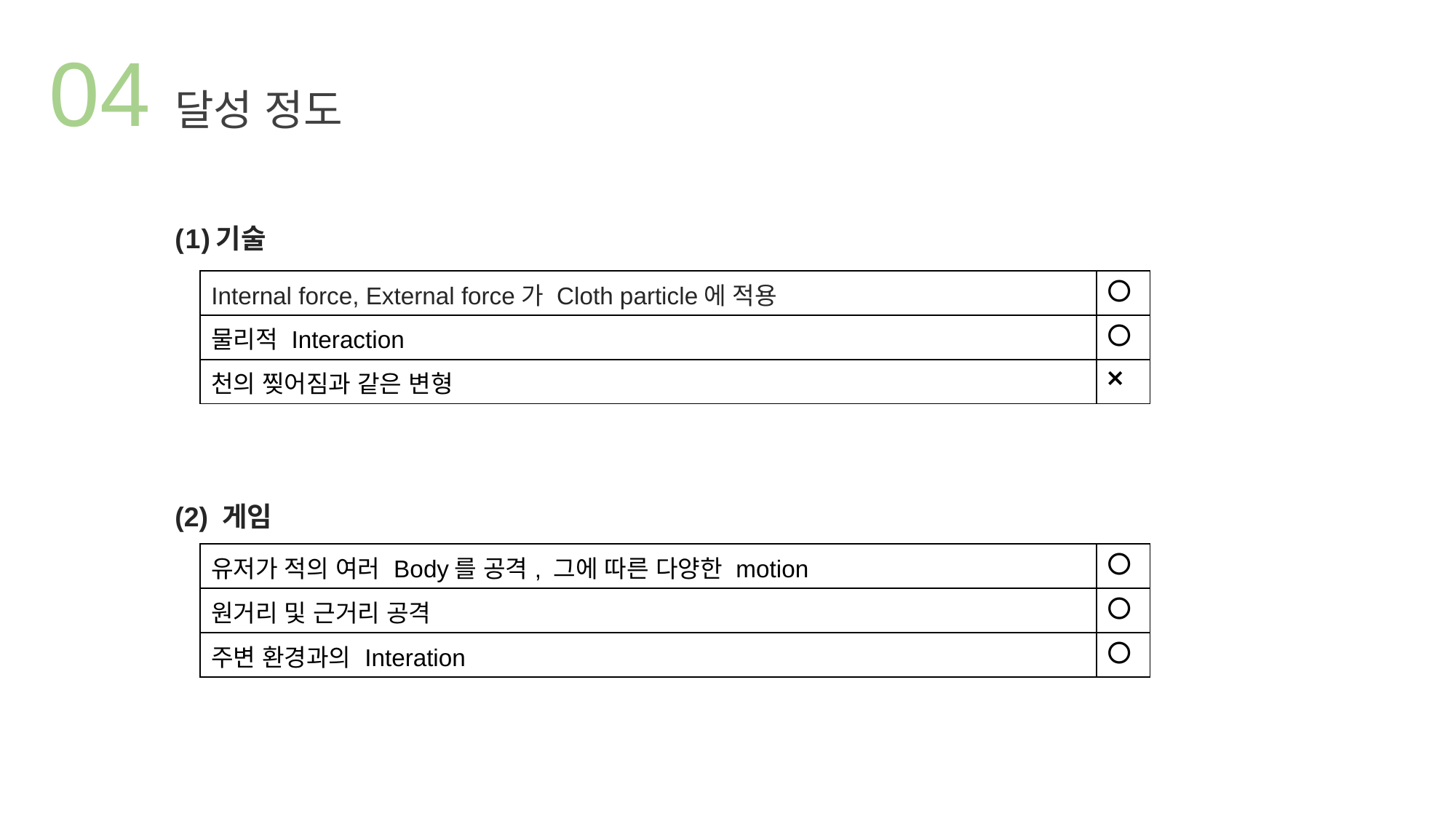

04
달성 정도
기술
| Internal force, External force가 Cloth particle에 적용 | ⭕ |
| --- | --- |
| 물리적 Interaction | ⭕ |
| 천의 찢어짐과 같은 변형 | ❌ |
(2) 게임
| 유저가 적의 여러 Body를 공격, 그에 따른 다양한 motion | ⭕ |
| --- | --- |
| 원거리 및 근거리 공격 | ⭕ |
| 주변 환경과의 Interation | ⭕ |